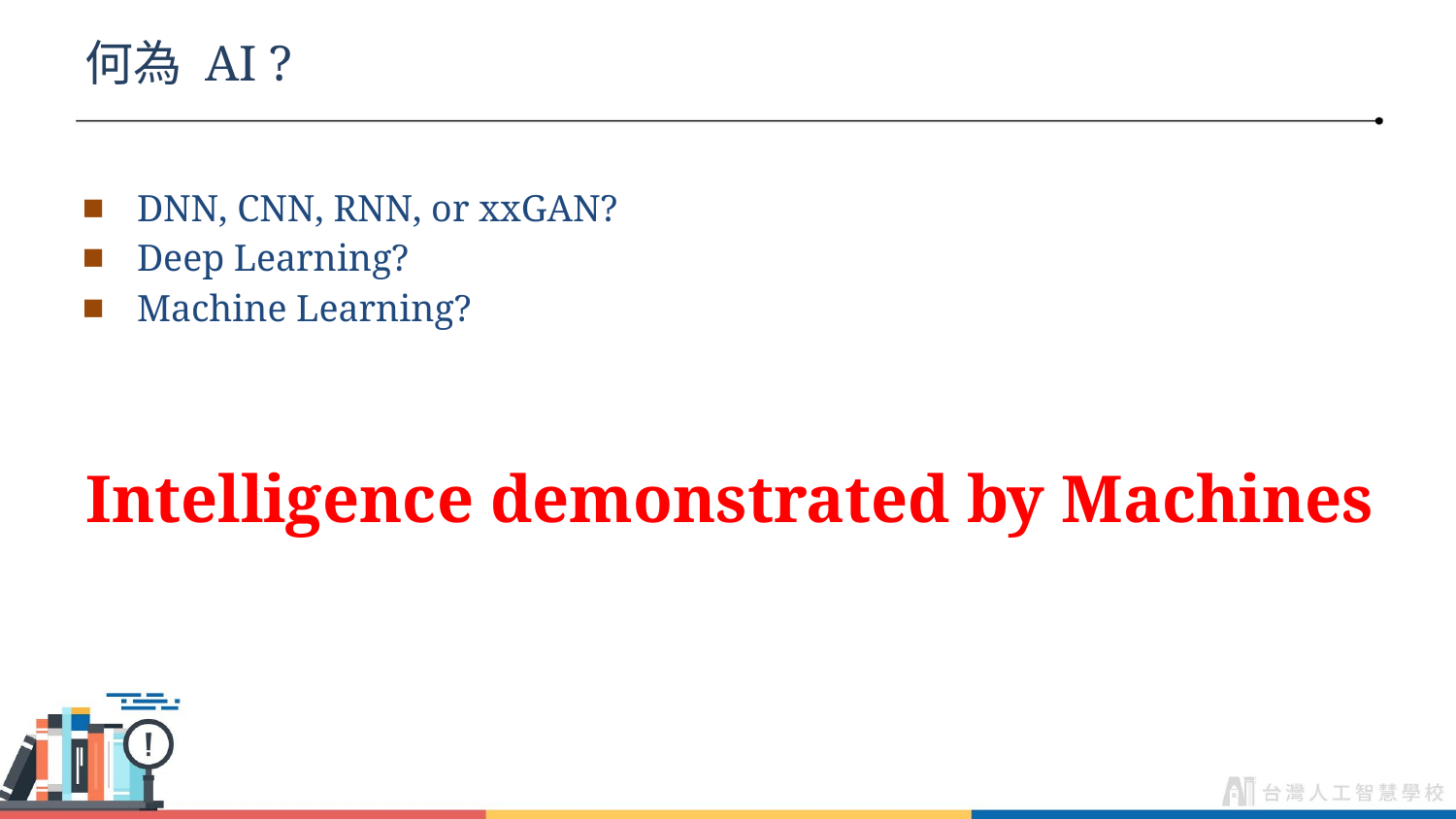

# 何為 AI ?
DNN, CNN, RNN, or xxGAN?
Deep Learning?
Machine Learning?
Intelligence demonstrated by Machines